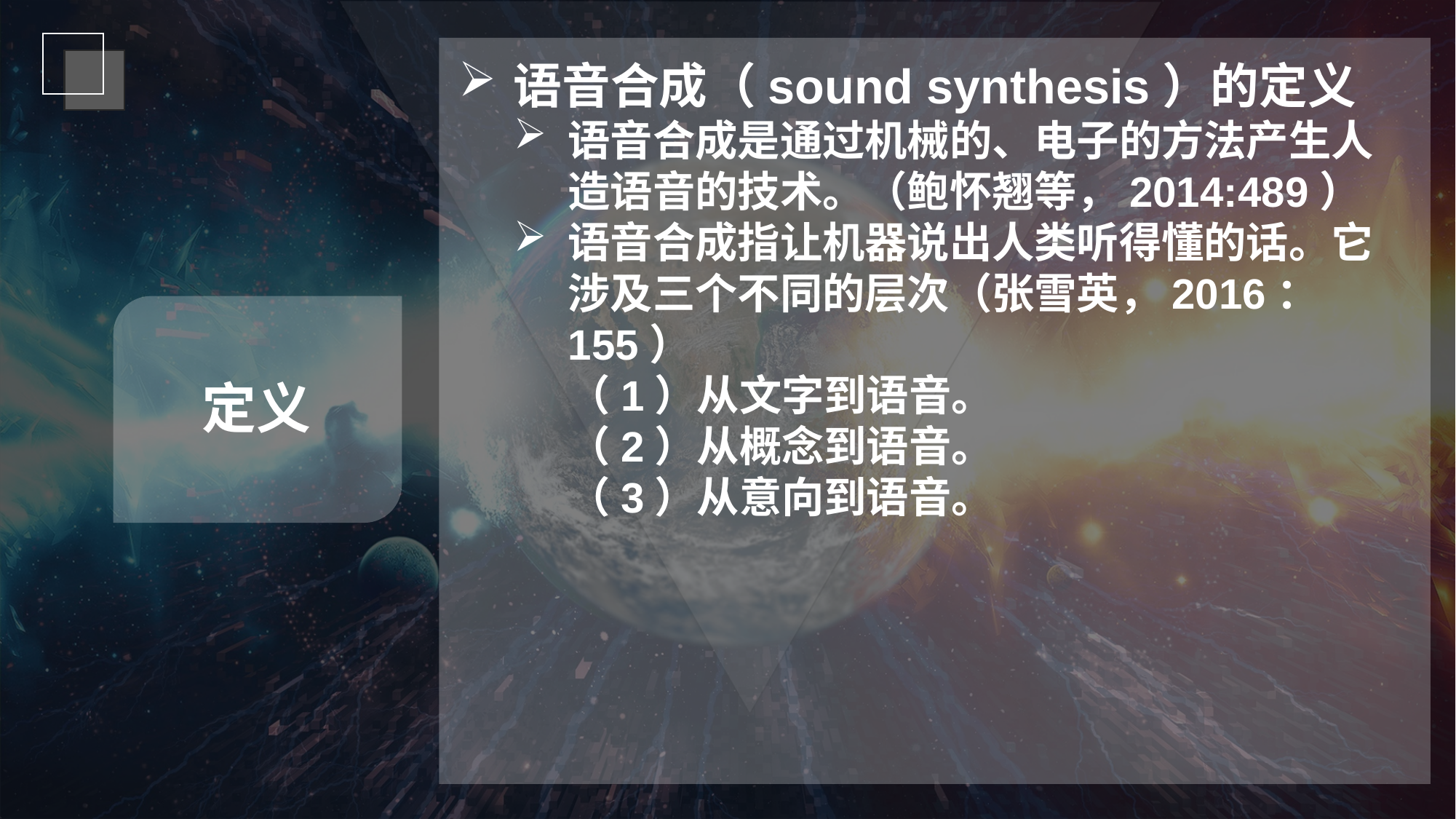

语音合成（sound synthesis）的定义
语音合成是通过机械的、电子的方法产生人造语音的技术。（鲍怀翘等，2014:489）
语音合成指让机器说出人类听得懂的话。它涉及三个不同的层次（张雪英，2016：155）
（1）从文字到语音。
（2）从概念到语音。
（3）从意向到语音。

定义